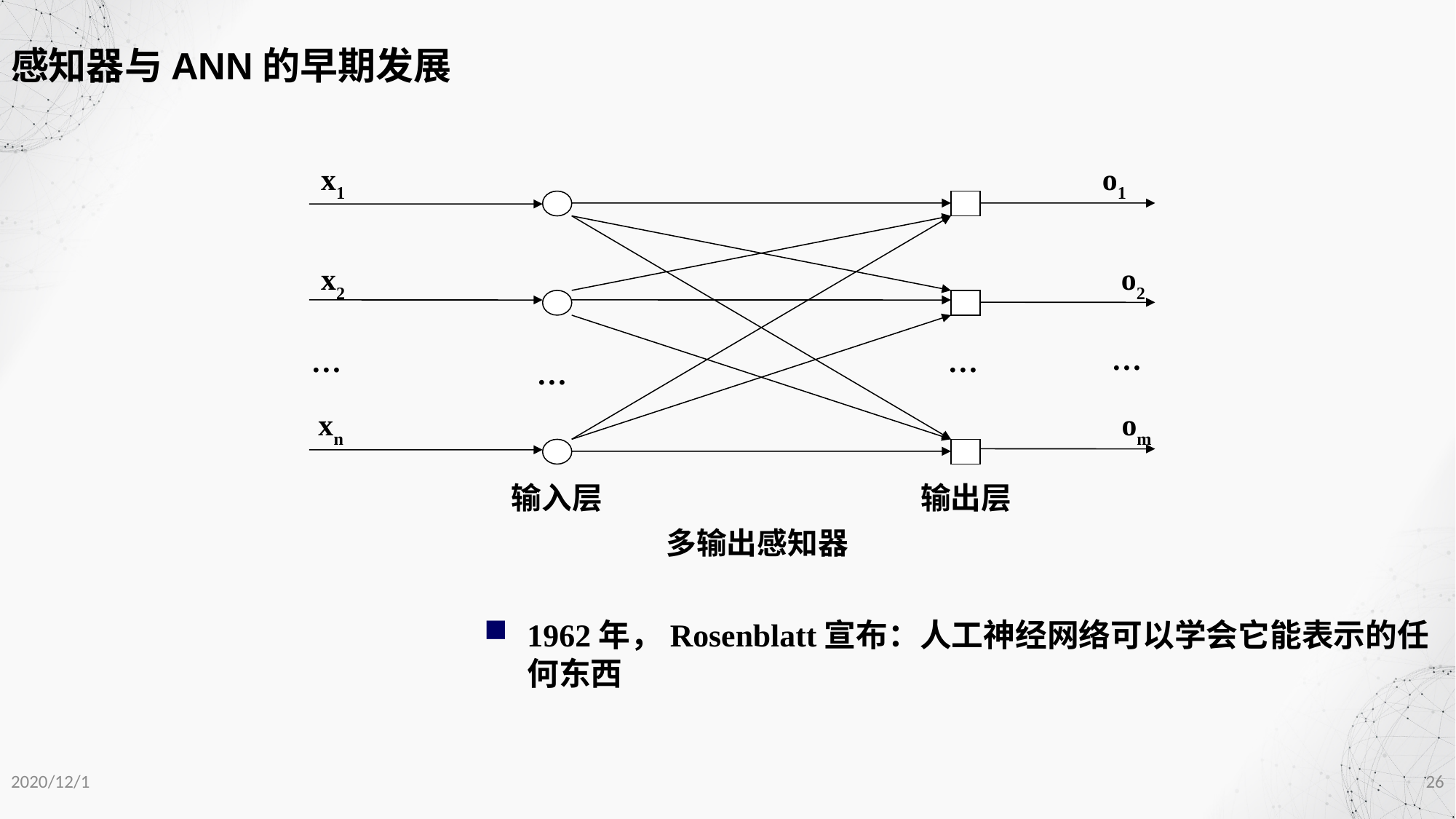

感知器与ANN的早期发展
x1
o1

x2
o2
…
…
…
 …
xn
om
输入层
输出层
多输出感知器
1962年，Rosenblatt宣布：人工神经网络可以学会它能表示的任何东西
2020/12/1
26